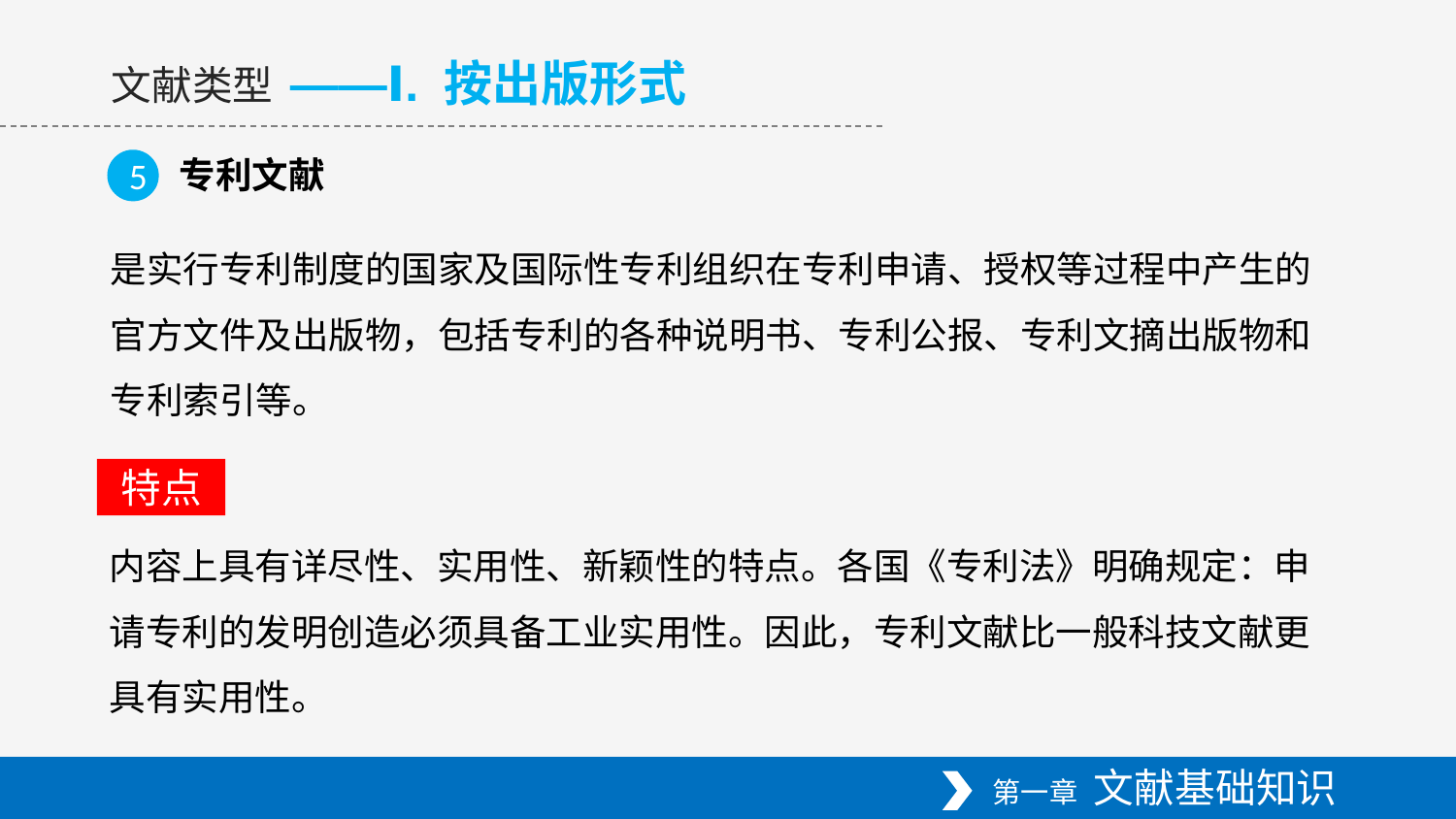

——Ⅰ. 按出版形式
文献类型
专利文献
5
是实行专利制度的国家及国际性专利组织在专利申请、授权等过程中产生的官方文件及出版物，包括专利的各种说明书、专利公报、专利文摘出版物和专利索引等。

特点

内容上具有详尽性、实用性、新颖性的特点。各国《专利法》明确规定：申请专利的发明创造必须具备工业实用性。因此，专利文献比一般科技文献更具有实用性。